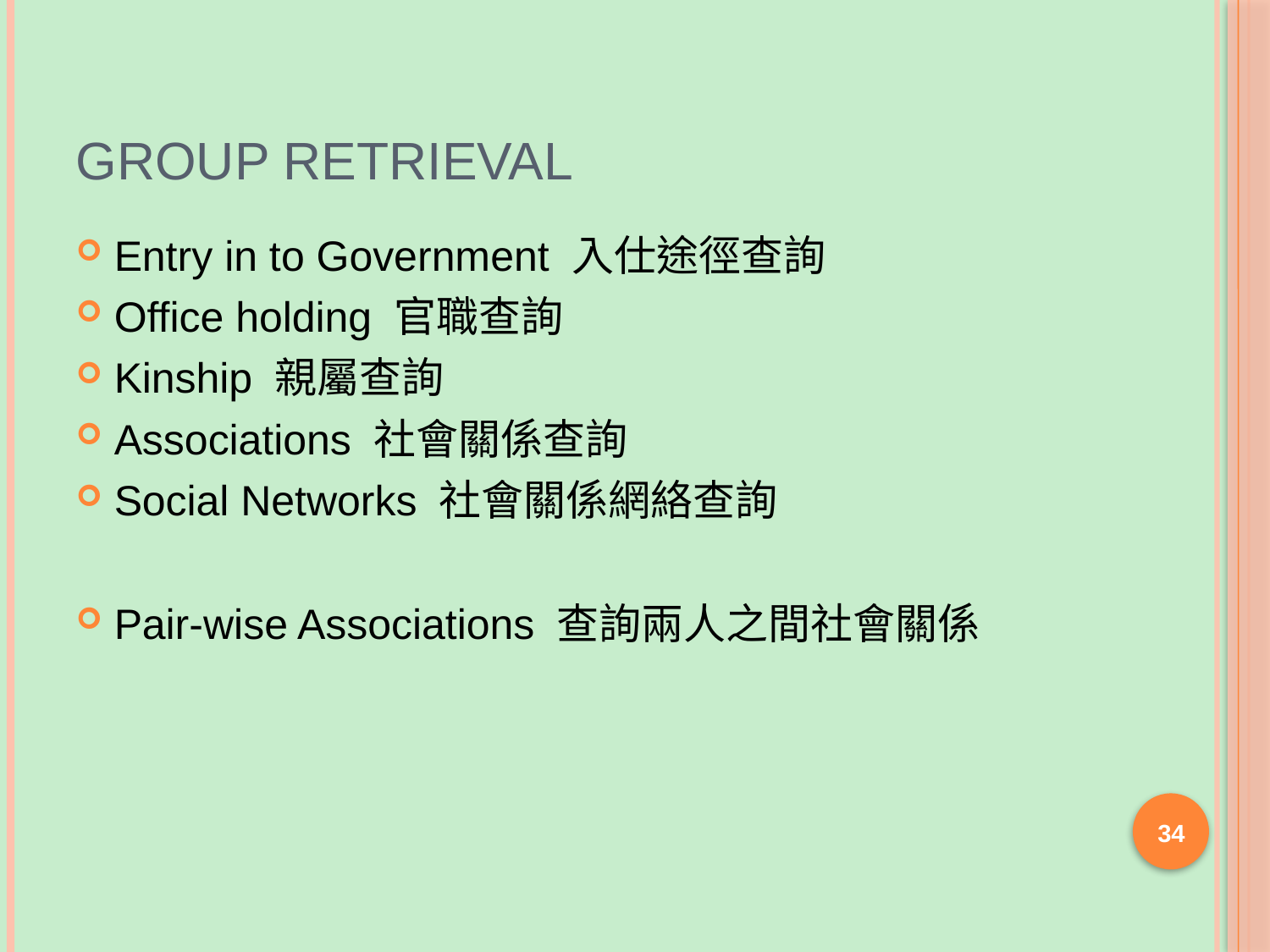

# Group Retrieval
Entry in to Government 入仕途徑查詢
Office holding 官職查詢
Kinship 親屬查詢
Associations 社會關係查詢
Social Networks 社會關係網絡查詢

Pair-wise Associations 查詢兩人之間社會關係
34